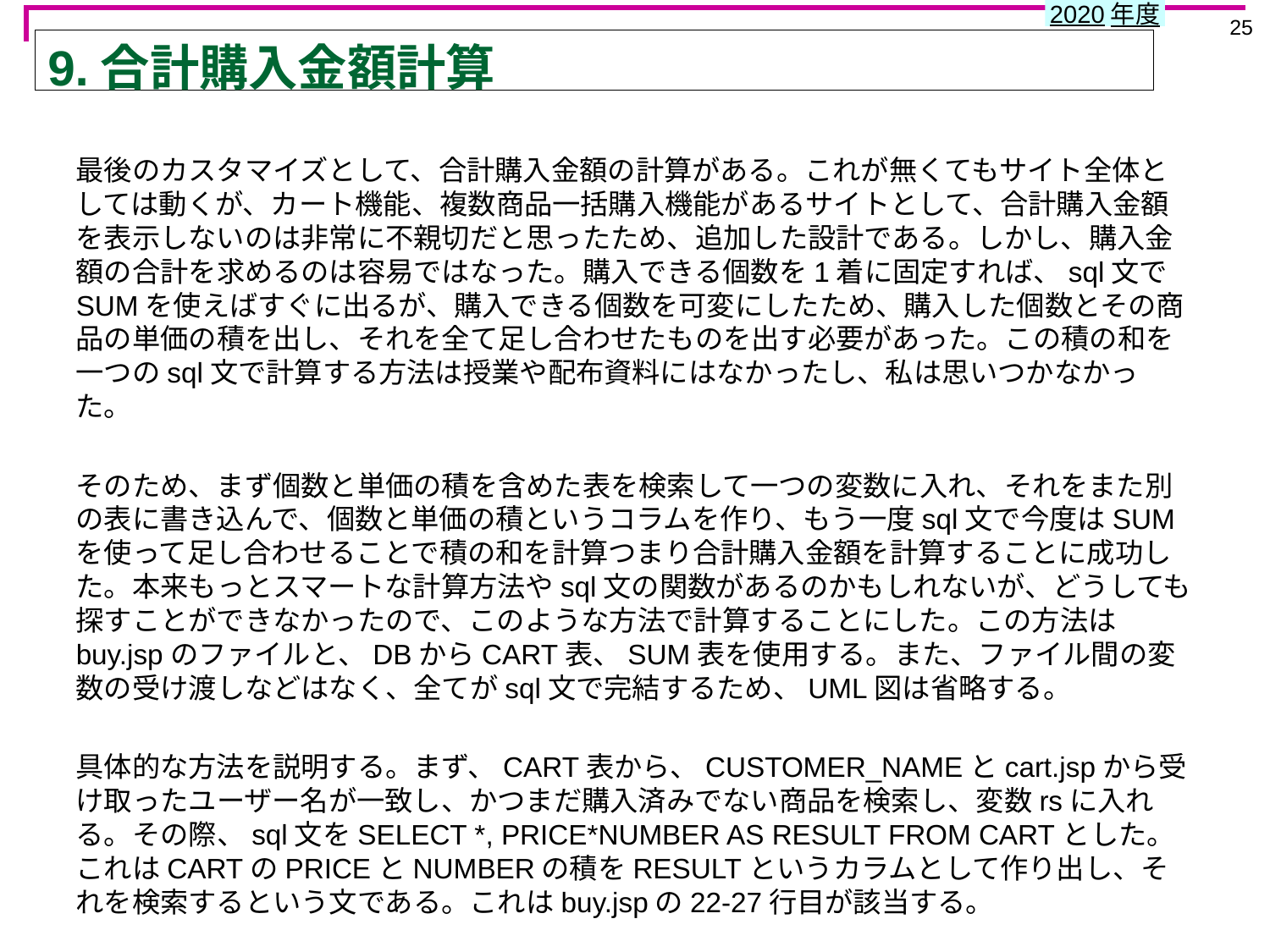

25
# 9.合計購入金額計算
最後のカスタマイズとして、合計購入金額の計算がある。これが無くてもサイト全体としては動くが、カート機能、複数商品一括購入機能があるサイトとして、合計購入金額を表示しないのは非常に不親切だと思ったため、追加した設計である。しかし、購入金額の合計を求めるのは容易ではなった。購入できる個数を1着に固定すれば、sql文でSUMを使えばすぐに出るが、購入できる個数を可変にしたため、購入した個数とその商品の単価の積を出し、それを全て足し合わせたものを出す必要があった。この積の和を一つのsql文で計算する方法は授業や配布資料にはなかったし、私は思いつかなかった。

そのため、まず個数と単価の積を含めた表を検索して一つの変数に入れ、それをまた別の表に書き込んで、個数と単価の積というコラムを作り、もう一度sql文で今度はSUMを使って足し合わせることで積の和を計算つまり合計購入金額を計算することに成功した。本来もっとスマートな計算方法やsql文の関数があるのかもしれないが、どうしても探すことができなかったので、このような方法で計算することにした。この方法はbuy.jspのファイルと、DBからCART表、SUM表を使用する。また、ファイル間の変数の受け渡しなどはなく、全てがsql文で完結するため、UML図は省略する。

具体的な方法を説明する。まず、CART表から、CUSTOMER_NAMEとcart.jspから受け取ったユーザー名が一致し、かつまだ購入済みでない商品を検索し、変数rsに入れる。その際、sql文をSELECT *, PRICE*NUMBER AS RESULT FROM CARTとした。これはCARTのPRICEとNUMBERの積をRESULTというカラムとして作り出し、それを検索するという文である。これはbuy.jspの22-27行目が該当する。